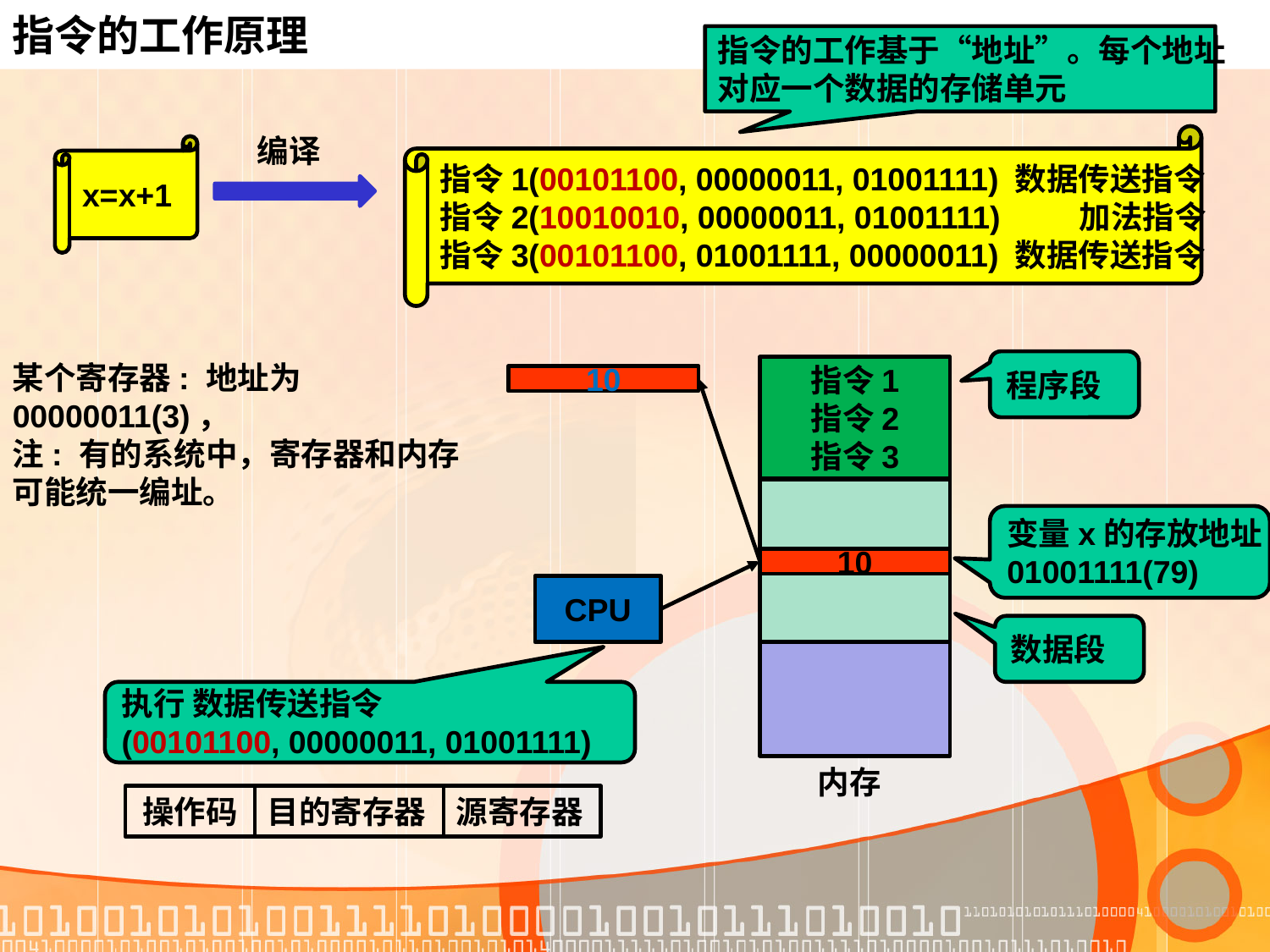

指令的工作原理

指令的工作基于“地址”。每个地址
对应一个数据的存储单元

编译
指令1(00101100, 00000011, 01001111) 数据传送指令
指令2(10010010, 00000011, 01001111)        加法指令
指令3(00101100, 01001111, 00000011) 数据传送指令
x=x+1

程序段
某个寄存器: 地址为00000011(3)，
注: 有的系统中，寄存器和内存可能统一编址。
指令1
指令2
指令3
10

变量x的存放地址:
01001111(79)
10
CPU
数据段

执行 数据传送指令
(00101100, 00000011, 01001111)
内存
操作码
目的寄存器
源寄存器